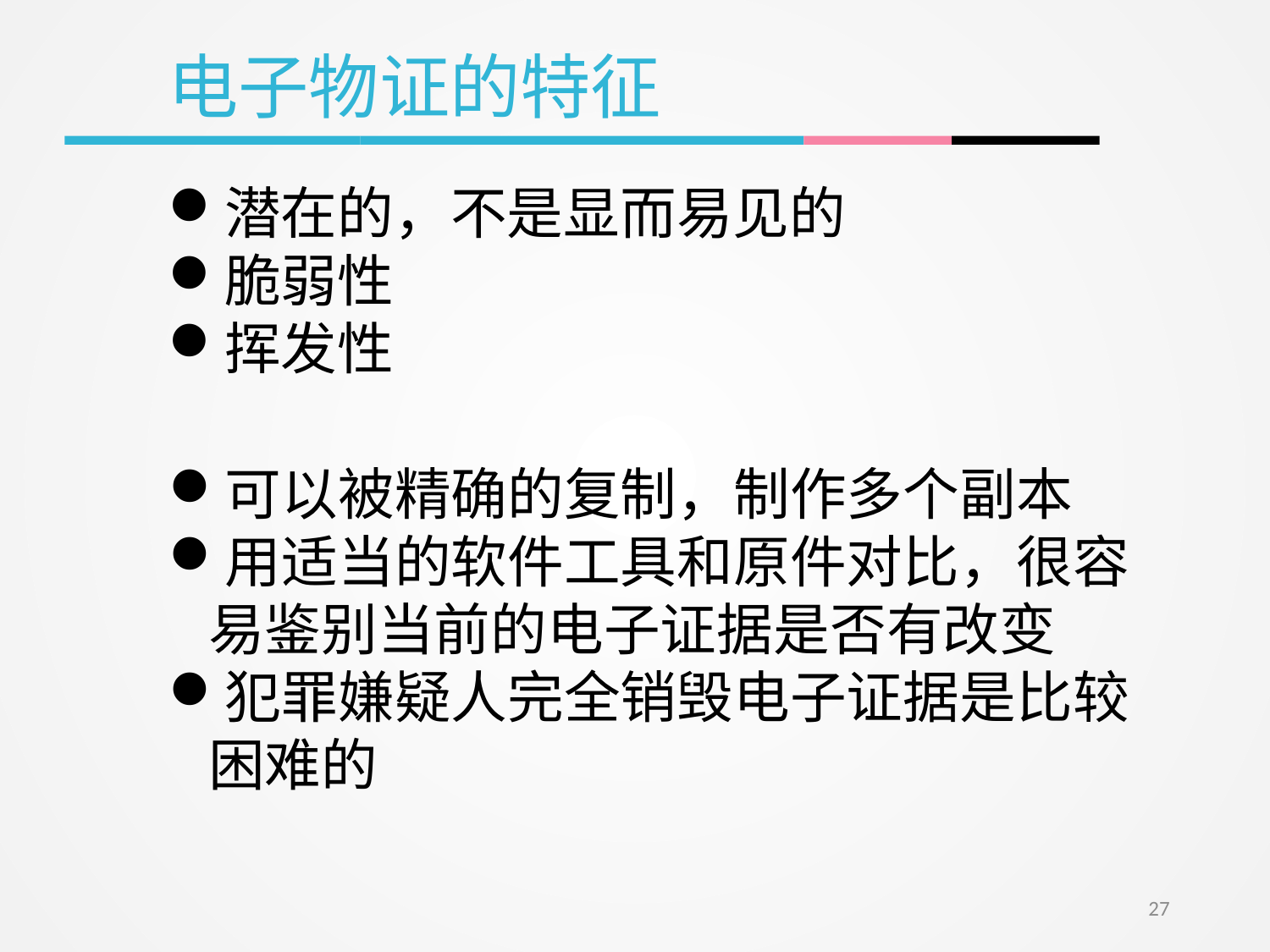

电子物证的特征

潜在的，不是显而易见的
脆弱性
挥发性
可以被精确的复制，制作多个副本
用适当的软件工具和原件对比，很容易鉴别当前的电子证据是否有改变
犯罪嫌疑人完全销毁电子证据是比较困难的
27